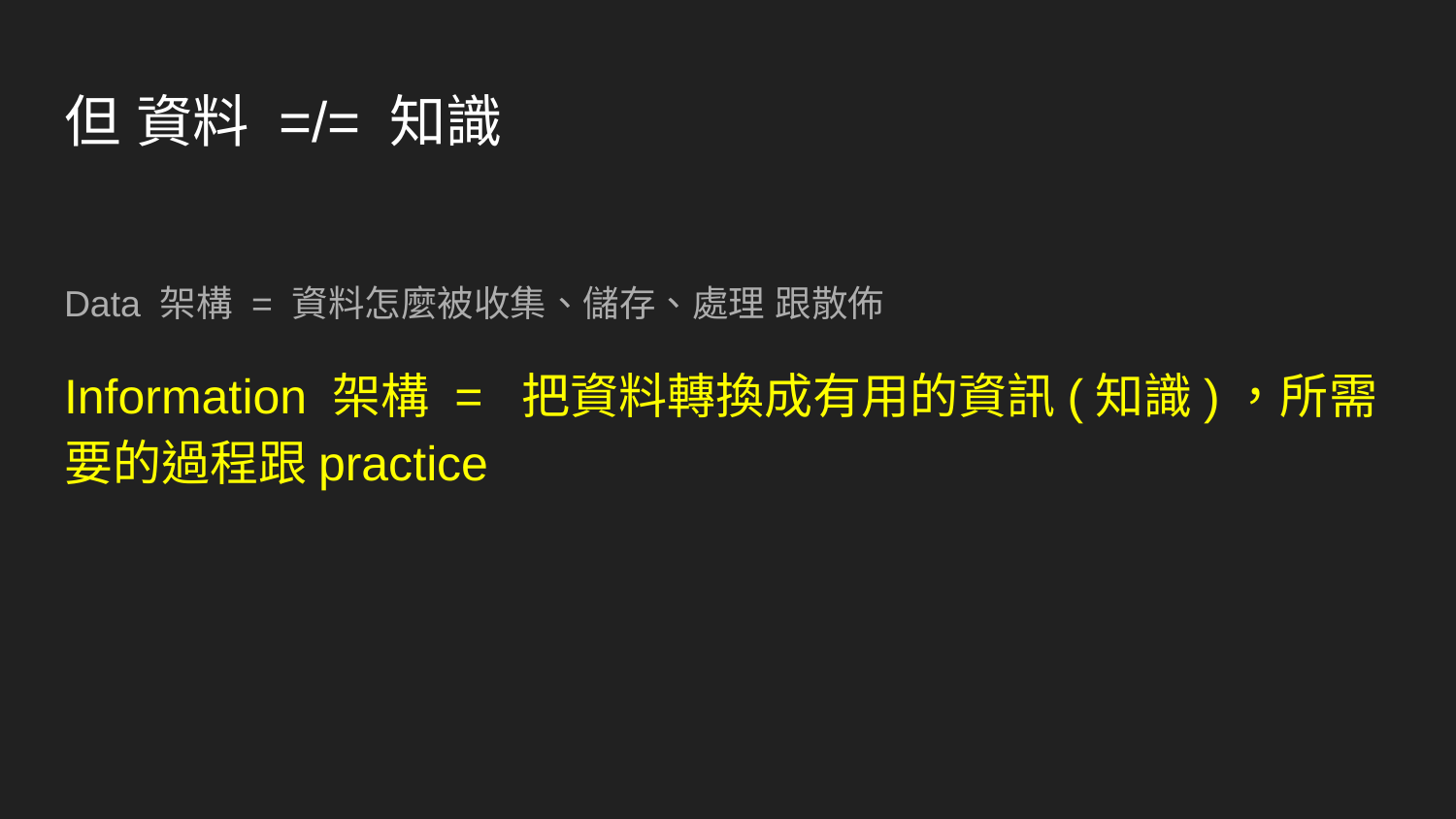

# 但 資料 =/= 知識

Data 架構 = 資料怎麼被收集、儲存、處理 跟散佈
Information 架構 =  把資料轉換成有用的資訊(知識)，所需要的過程跟practice